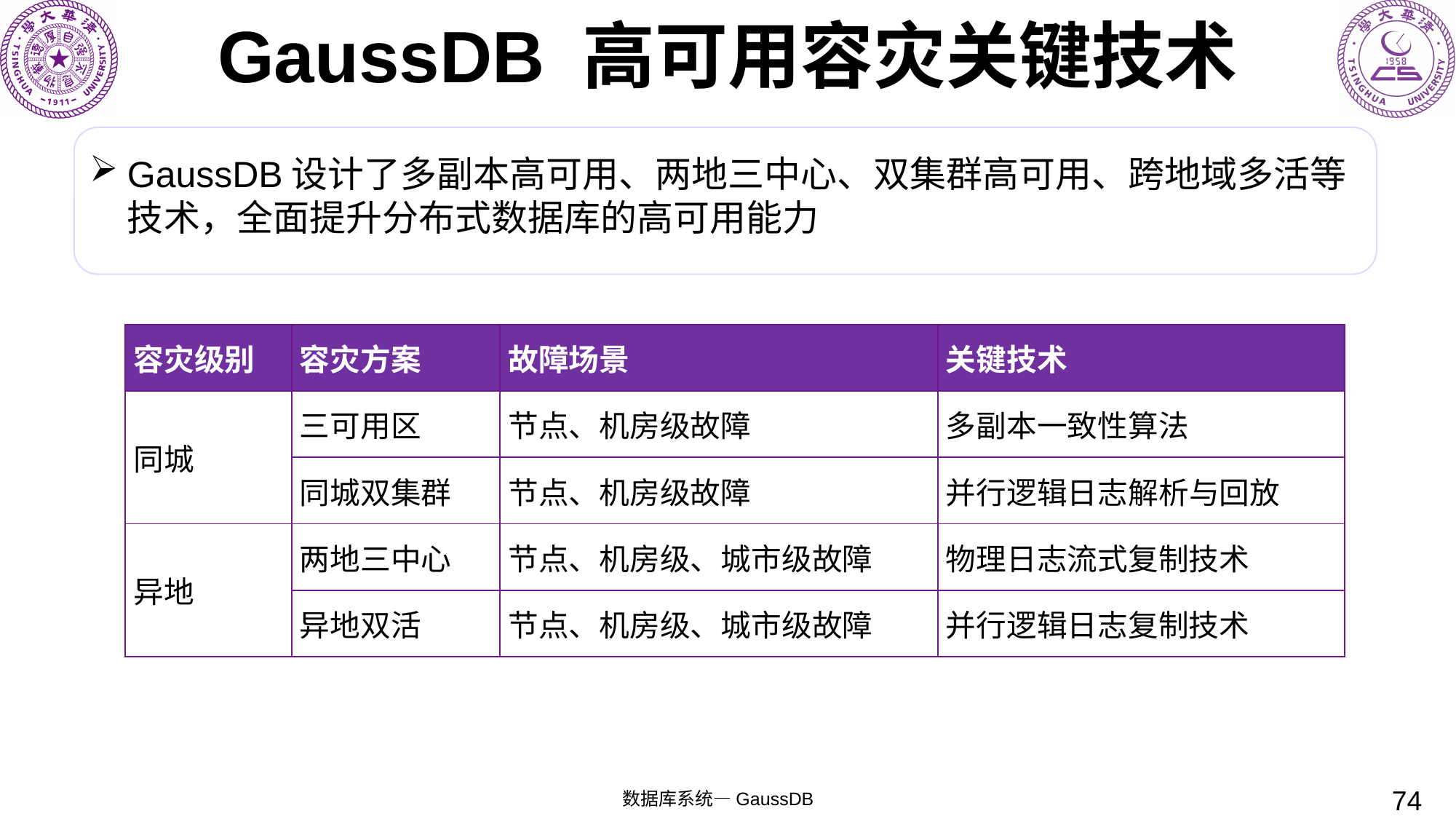

# GaussDB 高可用容灾关键技术

GaussDB设计了多副本高可用、两地三中心、双集群高可用、跨地域多活等技术，全面提升分布式数据库的高可用能力
| 容灾级别 | 容灾方案 | 故障场景 | 关键技术 |
| --- | --- | --- | --- |
| 同城 | 三可用区 | 节点、机房级故障 | 多副本一致性算法 |
|  | 同城双集群 | 节点、机房级故障 | 并行逻辑日志解析与回放 |
| 异地 | 两地三中心 | 节点、机房级、城市级故障 | 物理日志流式复制技术 |
|  | 异地双活 | 节点、机房级、城市级故障 | 并行逻辑日志复制技术 |
74
数据库系统—GaussDB